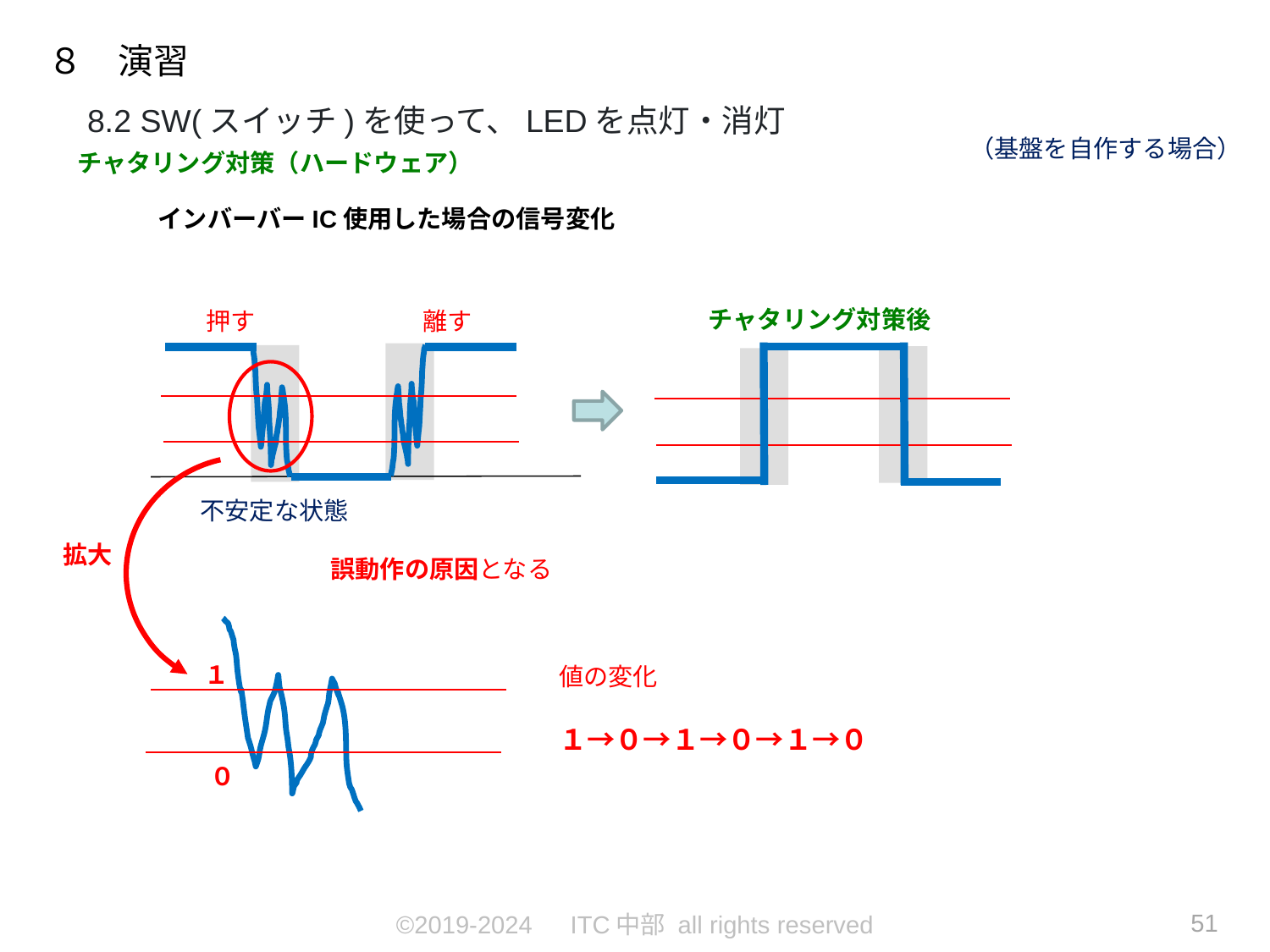

８　演習
8.2 SW(スイッチ)を使って、LEDを点灯・消灯
（基盤を自作する場合）
チャタリング対策（ハードウェア）
インバーバーIC使用した場合の信号変化
チャタリング対策後
離す
押す

不安定な状態
拡大
誤動作の原因となる

１
値の変化
１→０→１→０→１→０
０